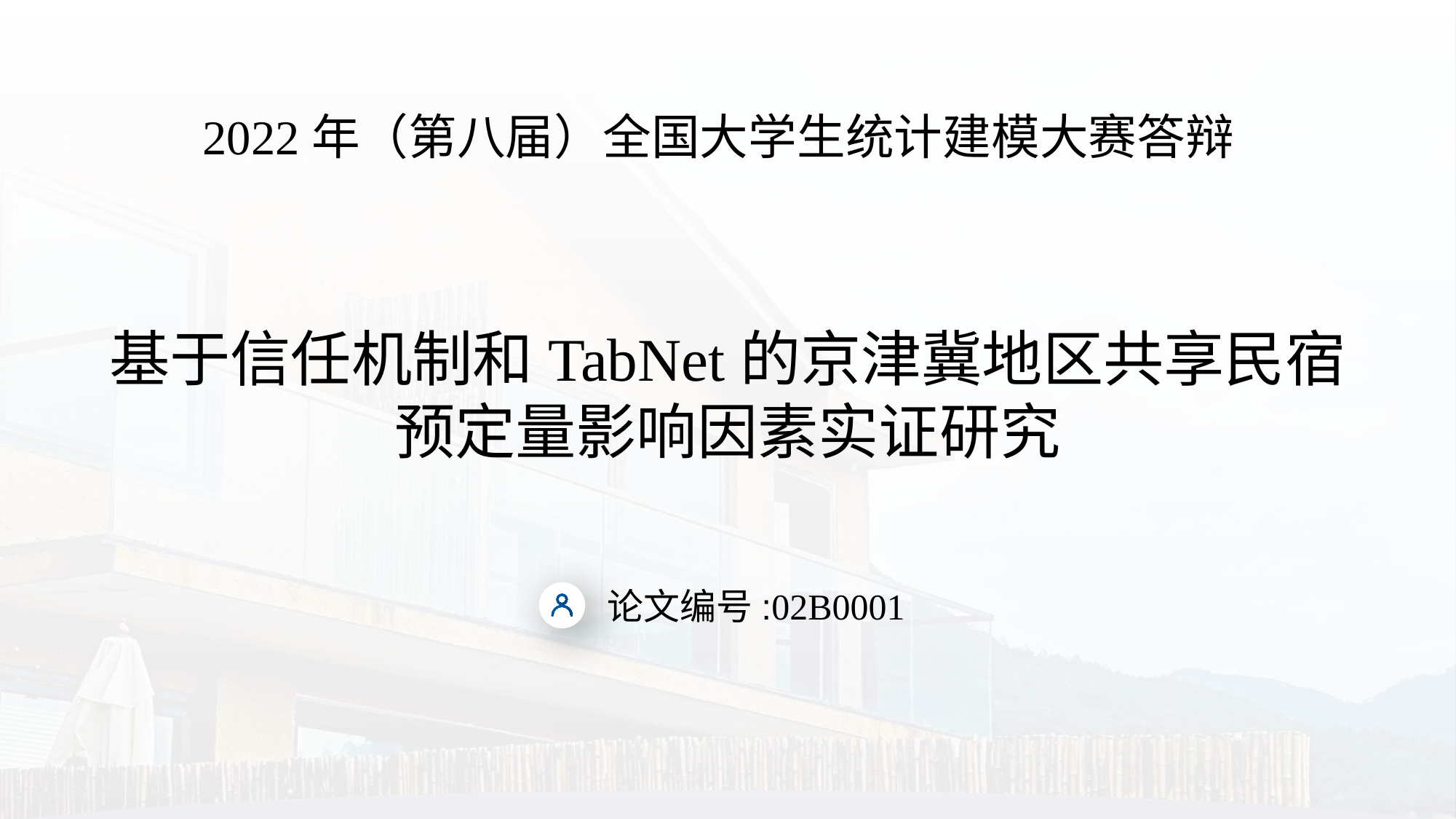

2022年（第八届）全国大学生统计建模大赛答辩
基于信任机制和TabNet的京津冀地区共享民宿
预定量影响因素实证研究
论文编号:02B0001